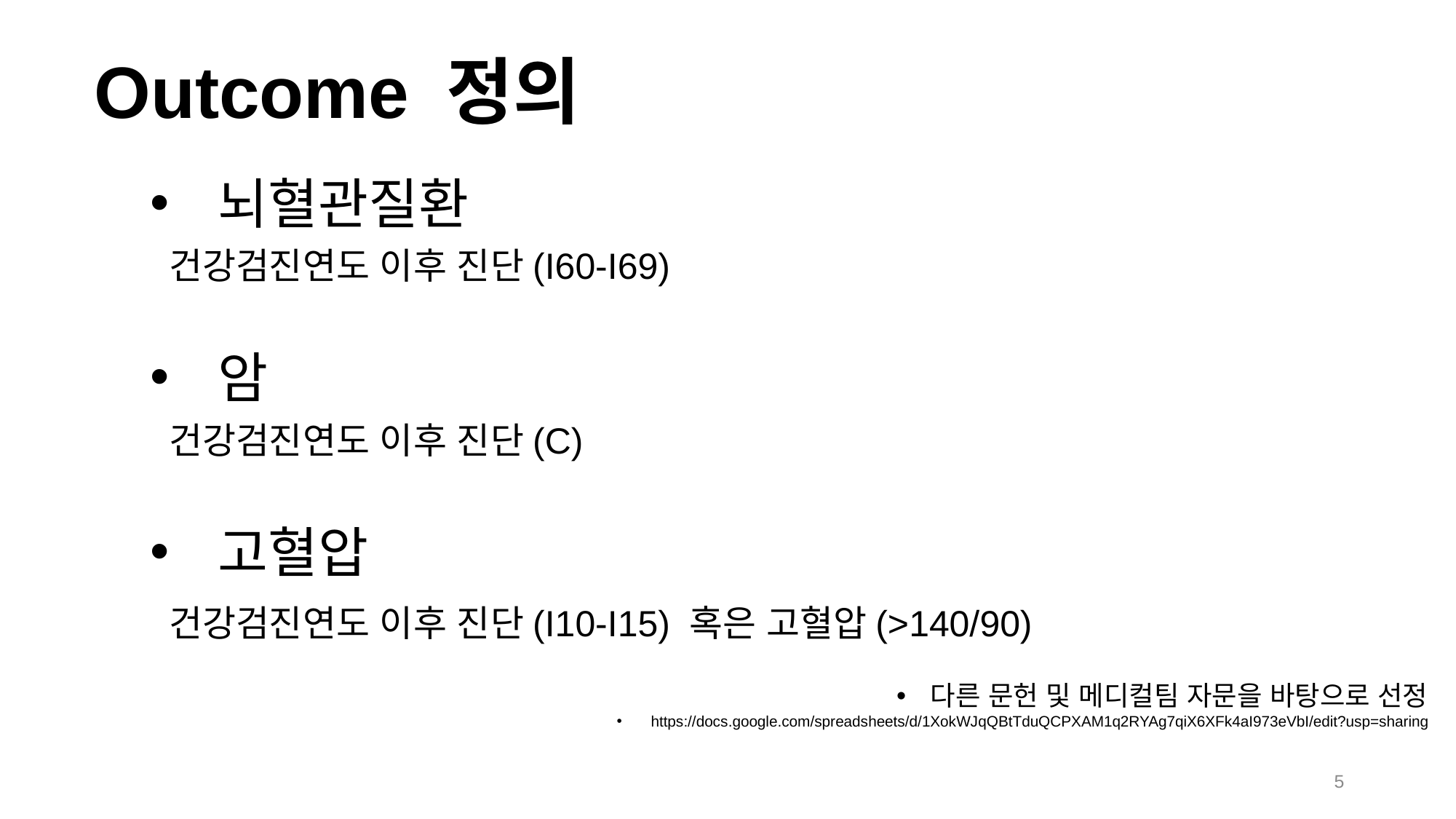

Outcome 정의
뇌혈관질환
 건강검진연도 이후 진단(I60-I69)

암
 건강검진연도 이후 진단(C)

고혈압
 건강검진연도 이후 진단(I10-I15) 혹은 고혈압(>140/90)
다른 문헌 및 메디컬팀 자문을 바탕으로 선정
https://docs.google.com/spreadsheets/d/1XokWJqQBtTduQCPXAM1q2RYAg7qiX6XFk4aI973eVbI/edit?usp=sharing
5